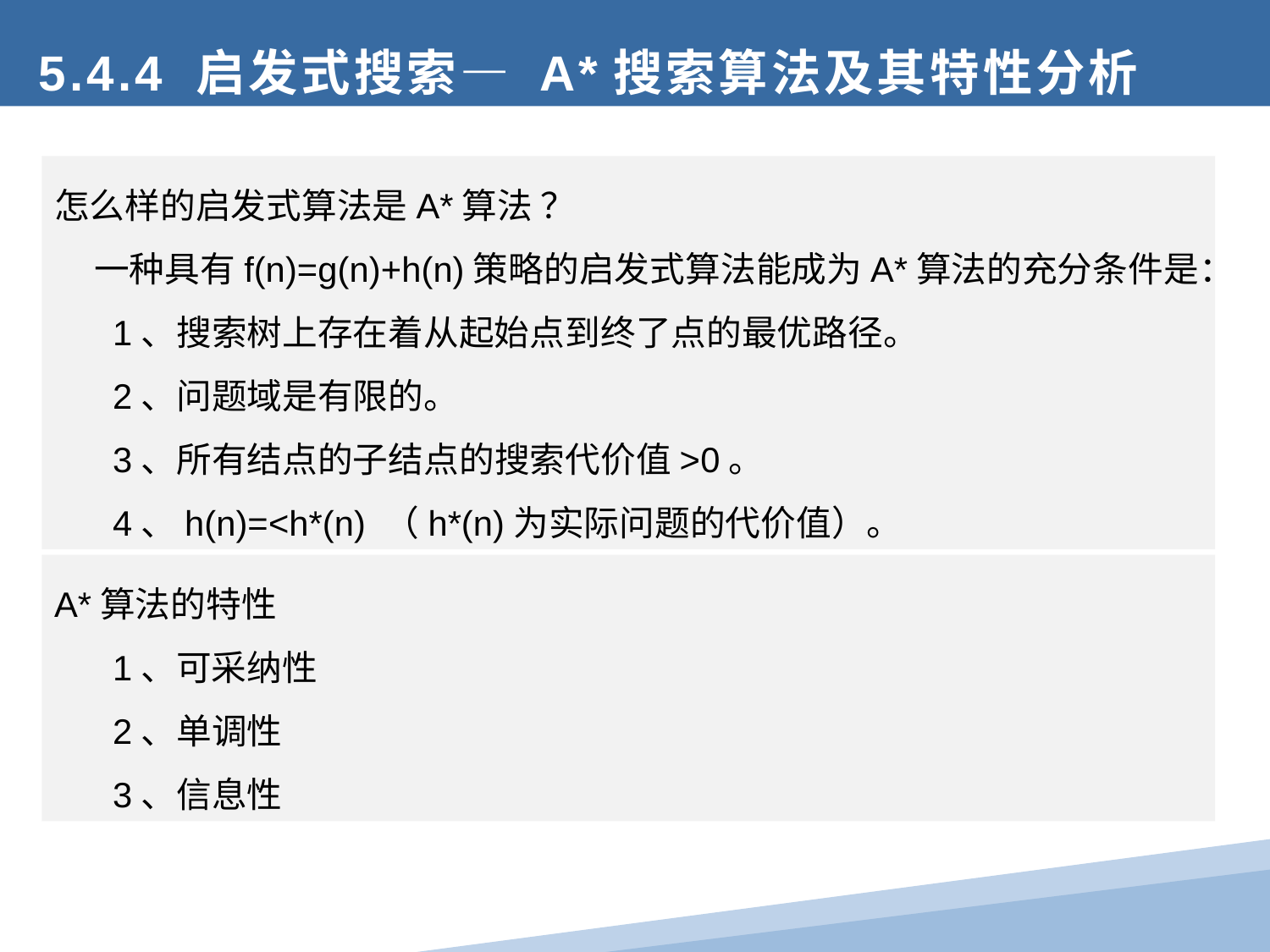

5.4.4 启发式搜索— A*搜索算法及其特性分析
怎么样的启发式算法是A*算法 ？
    一种具有f(n)=g(n)+h(n)策略的启发式算法能成为A*算法的充分条件是：
      1、搜索树上存在着从起始点到终了点的最优路径。
      2、问题域是有限的。
      3、所有结点的子结点的搜索代价值>0。
      4、h(n)=<h*(n) （h*(n)为实际问题的代价值）。
A*算法的特性
      1、可采纳性
      2、单调性
      3、信息性